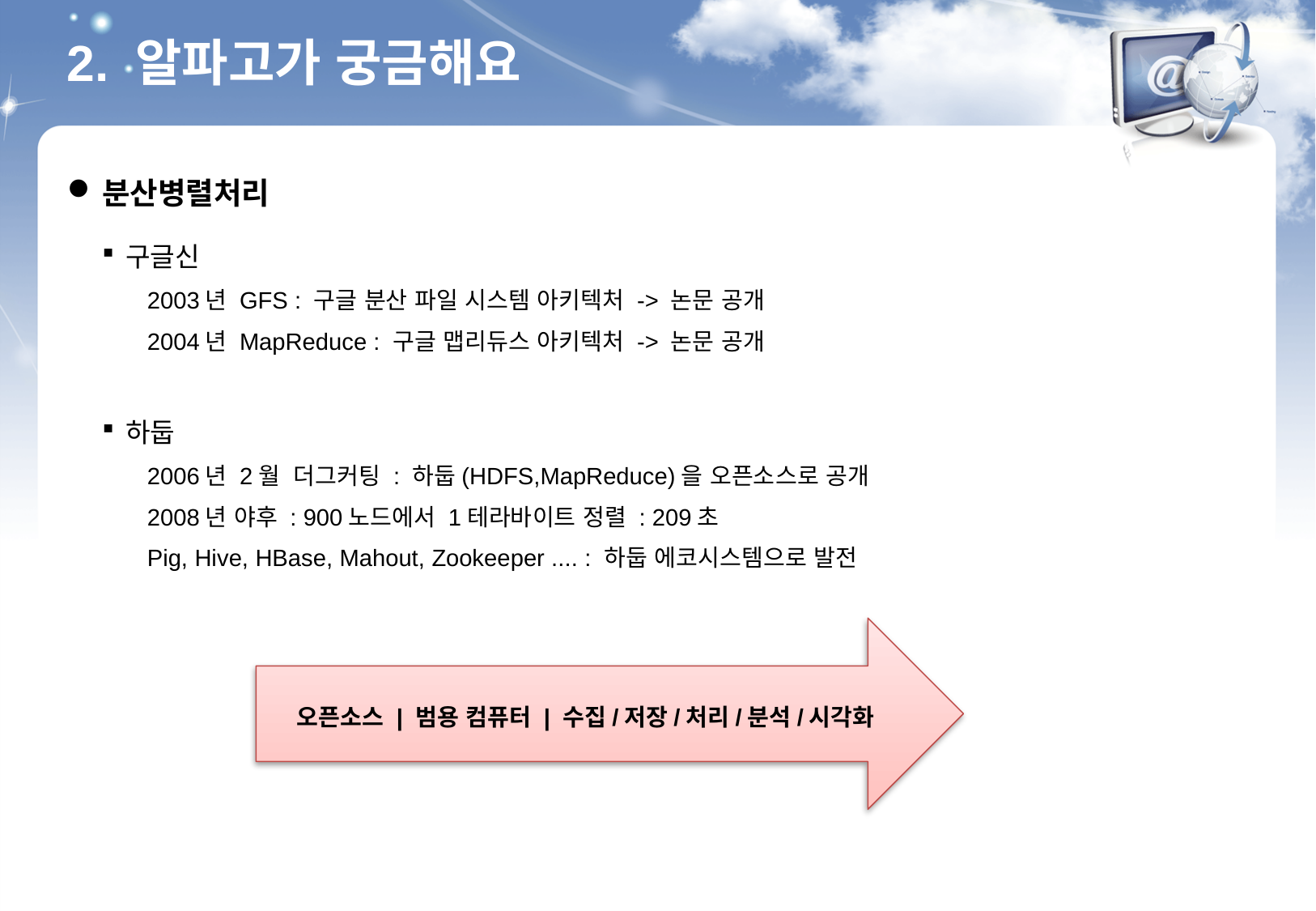

2. 알파고가 궁금해요
분산병렬처리
구글신
2003년 GFS : 구글 분산 파일 시스템 아키텍처 -> 논문 공개
2004년 MapReduce : 구글 맵리듀스 아키텍처 -> 논문 공개

하둡
2006년 2월  더그커팅 : 하둡(HDFS,MapReduce)을 오픈소스로 공개
2008년 야후 : 900노드에서 1테라바이트 정렬 : 209초
Pig, Hive, HBase, Mahout, Zookeeper .... : 하둡 에코시스템으로 발전

오픈소스 | 범용 컴퓨터 | 수집/저장/처리/분석/시각화